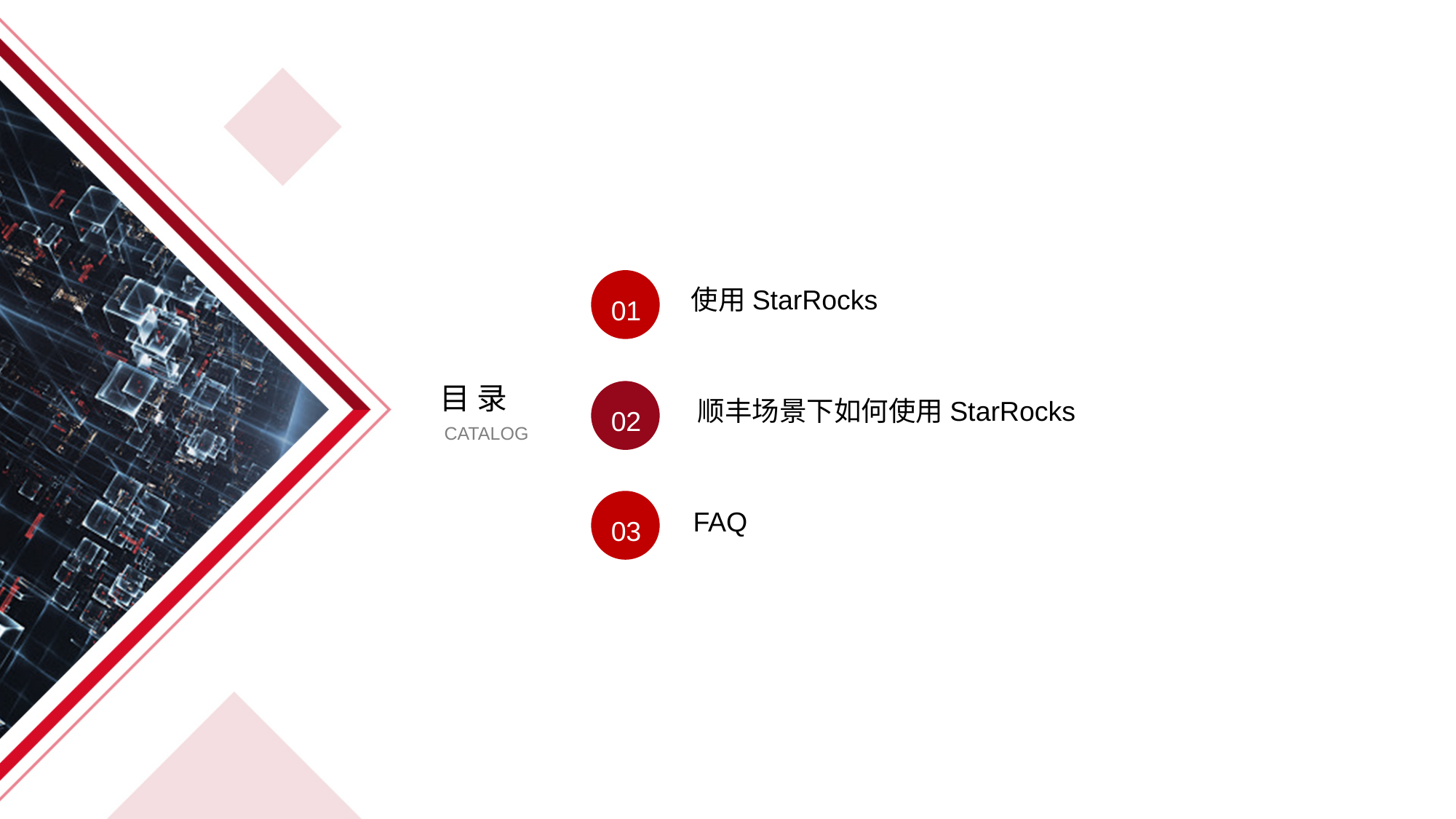

01
使用StarRocks
目 录

顺丰场景下如何使用StarRocks
02
CATALOG

03
FAQ
04